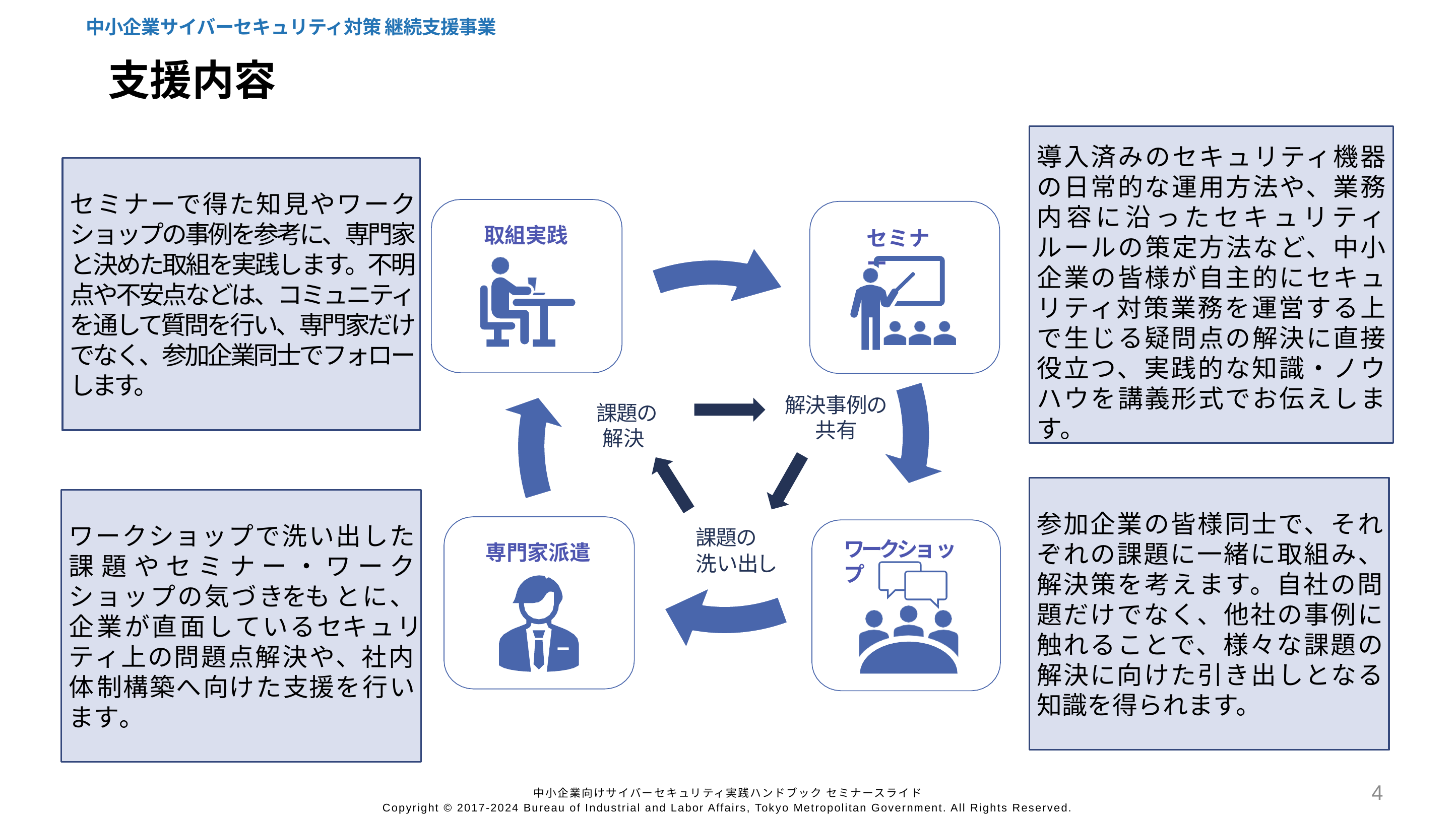

中小企業サイバーセキュリティ対策 継続支援事業
支援内容
導入済みのセキュリティ機器の日常的な運用方法や、業務内容に沿ったセキュリティルールの策定方法など、中小企業の皆様が自主的にセキュリティ対策業務を運営する上で生じる疑問点の解決に直接役立つ、実践的な知識・ノウハウを講義形式でお伝えします。

セミナーで得た知見やワークショップの事例を参考に、専門家と決めた取組を実践します。不明点や不安点などは、コミュニティを通して質問を行い、専門家だけでなく、参加企業同士でフォローします。

取組実践

セミナー

解決事例の
共有

課題の
解決

参加企業の皆様同士で、それぞれの課題に一緒に取組み、解決策を考えます。自社の問題だけでなく、他社の事例に触れることで、様々な課題の解決に向けた引き出しとなる知識を得られます。

ワークショップで洗い出した課題やセミナー・ワークショップの気づきをも とに、企業が直面しているセキュリ ティ上の問題点解決や、社内体制構築へ向けた支援を行います。

専門家派遣

ワークショップ
課題の
洗い出し

4